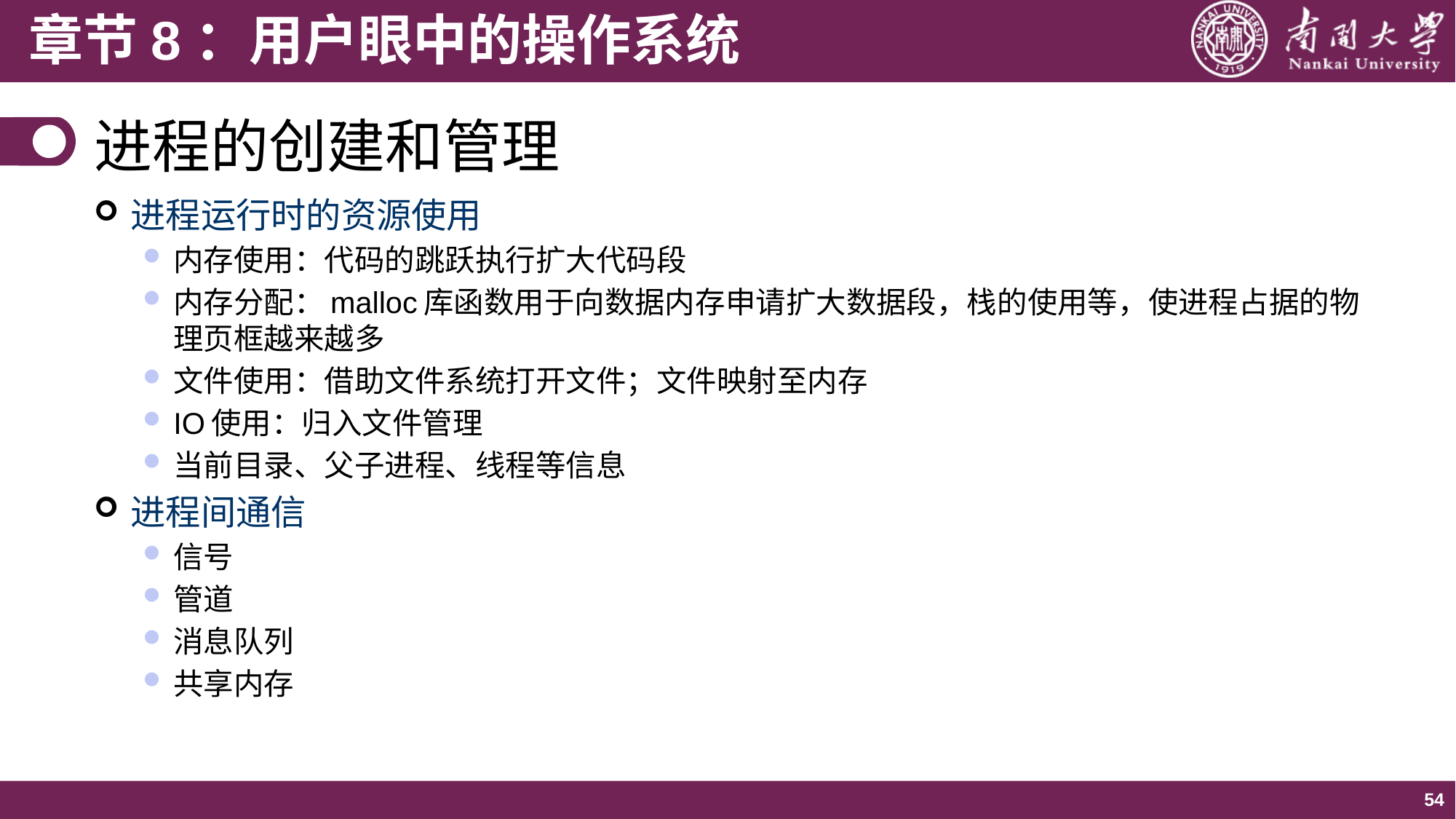

# 进程的创建和管理
进程运行时的资源使用
内存使用：代码的跳跃执行扩大代码段
内存分配：malloc库函数用于向数据内存申请扩大数据段，栈的使用等，使进程占据的物理页框越来越多
文件使用：借助文件系统打开文件；文件映射至内存
IO使用：归入文件管理
当前目录、父子进程、线程等信息
进程间通信
信号
管道
消息队列
共享内存
54